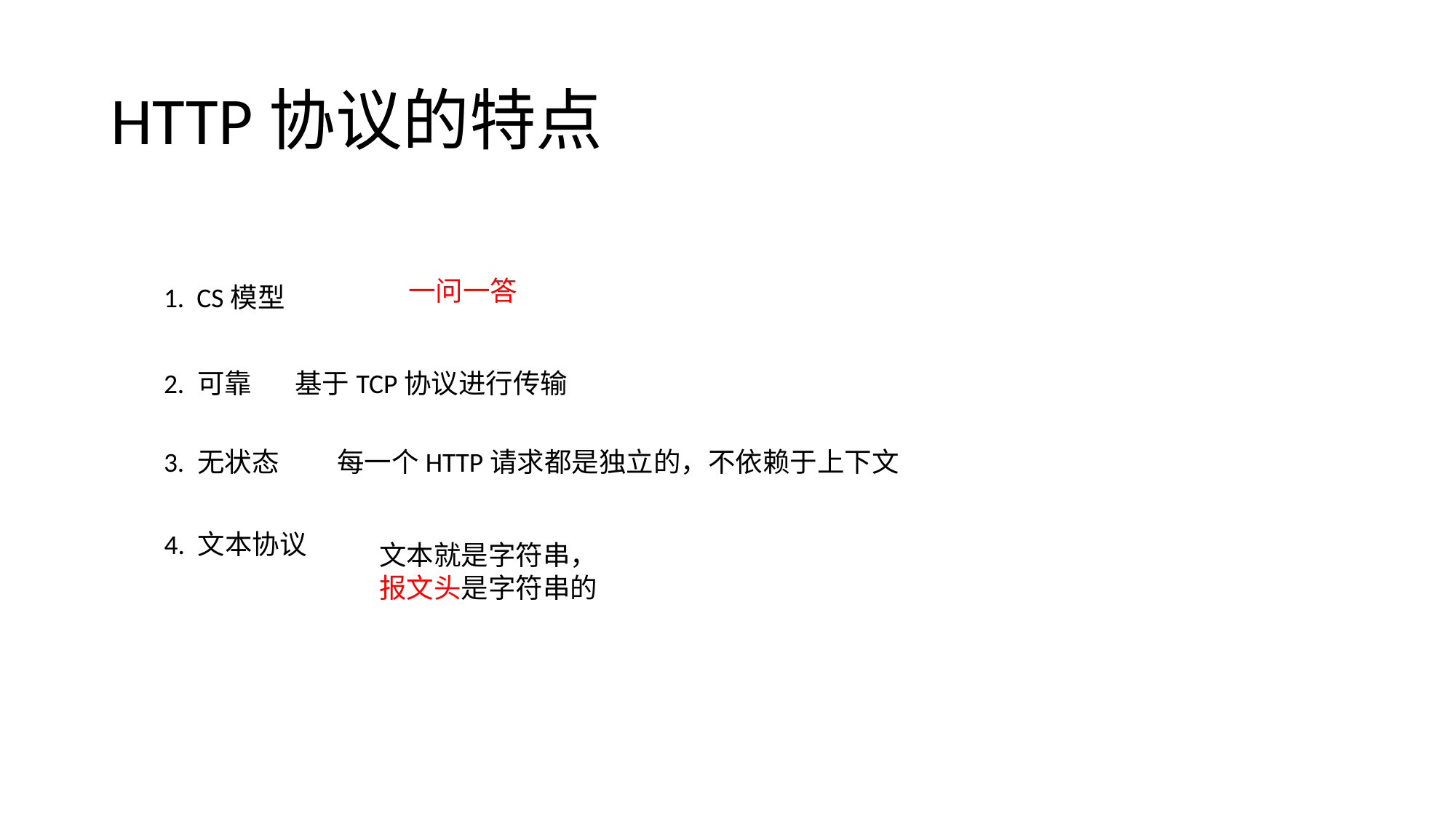

# HTTP协议的特点
一问一答
1.  CS模型
2. 可靠       基于TCP协议进行传输
3. 无状态
每一个HTTP请求都是独立的，不依赖于上下文
4. 文本协议
文本就是字符串，
报文头是字符串的